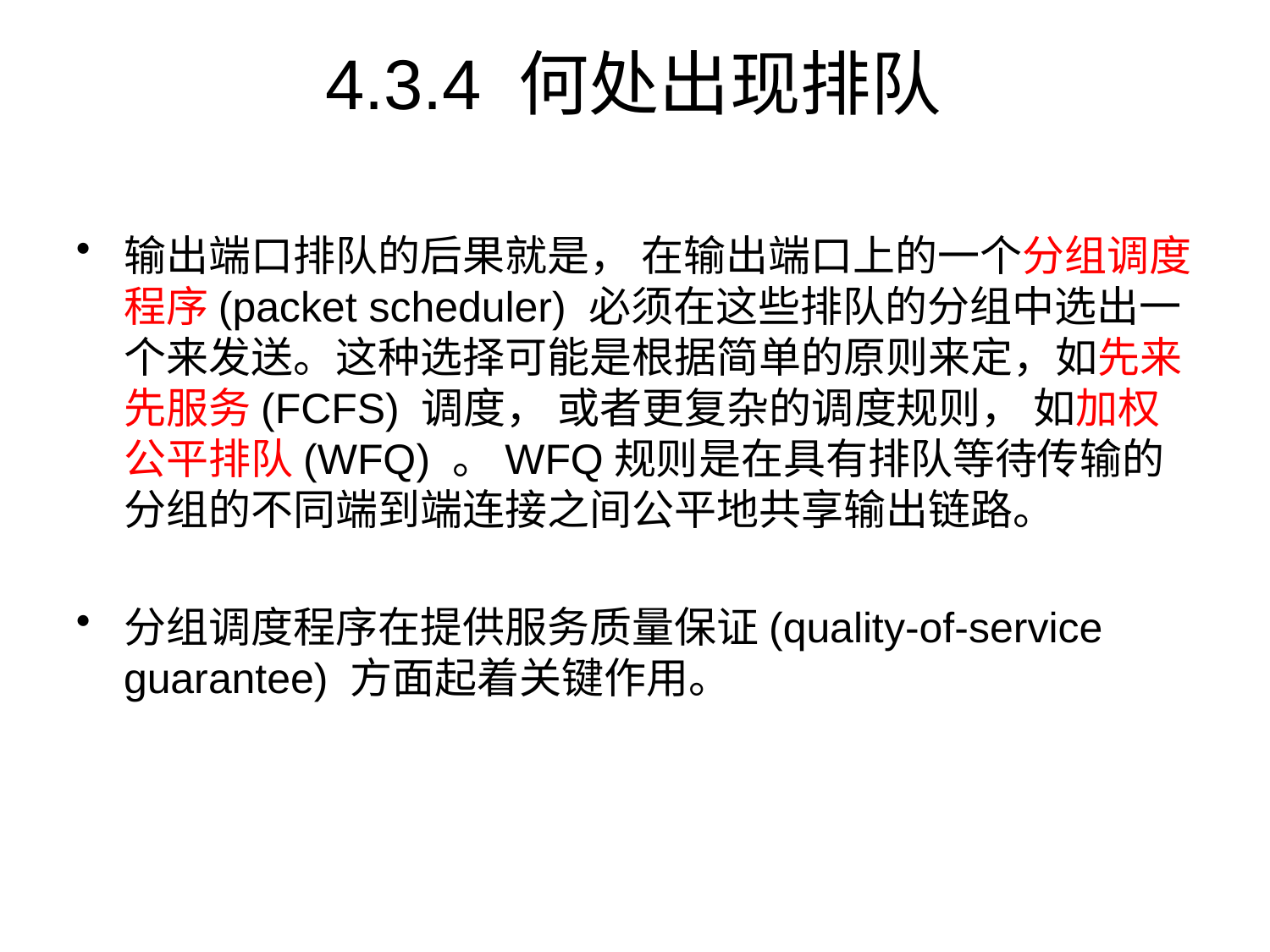

# 4.3.4 何处出现排队
输出端口排队的后果就是， 在输出端口上的一个分组调度程序(packet scheduler) 必须在这些排队的分组中选出一个来发送。这种选择可能是根据简单的原则来定，如先来先服务(FCFS) 调度， 或者更复杂的调度规则， 如加权公平排队(WFQ) 。WFQ规则是在具有排队等待传输的分组的不同端到端连接之间公平地共享输出链路。

分组调度程序在提供服务质量保证(quality-of-service guarantee) 方面起着关键作用。